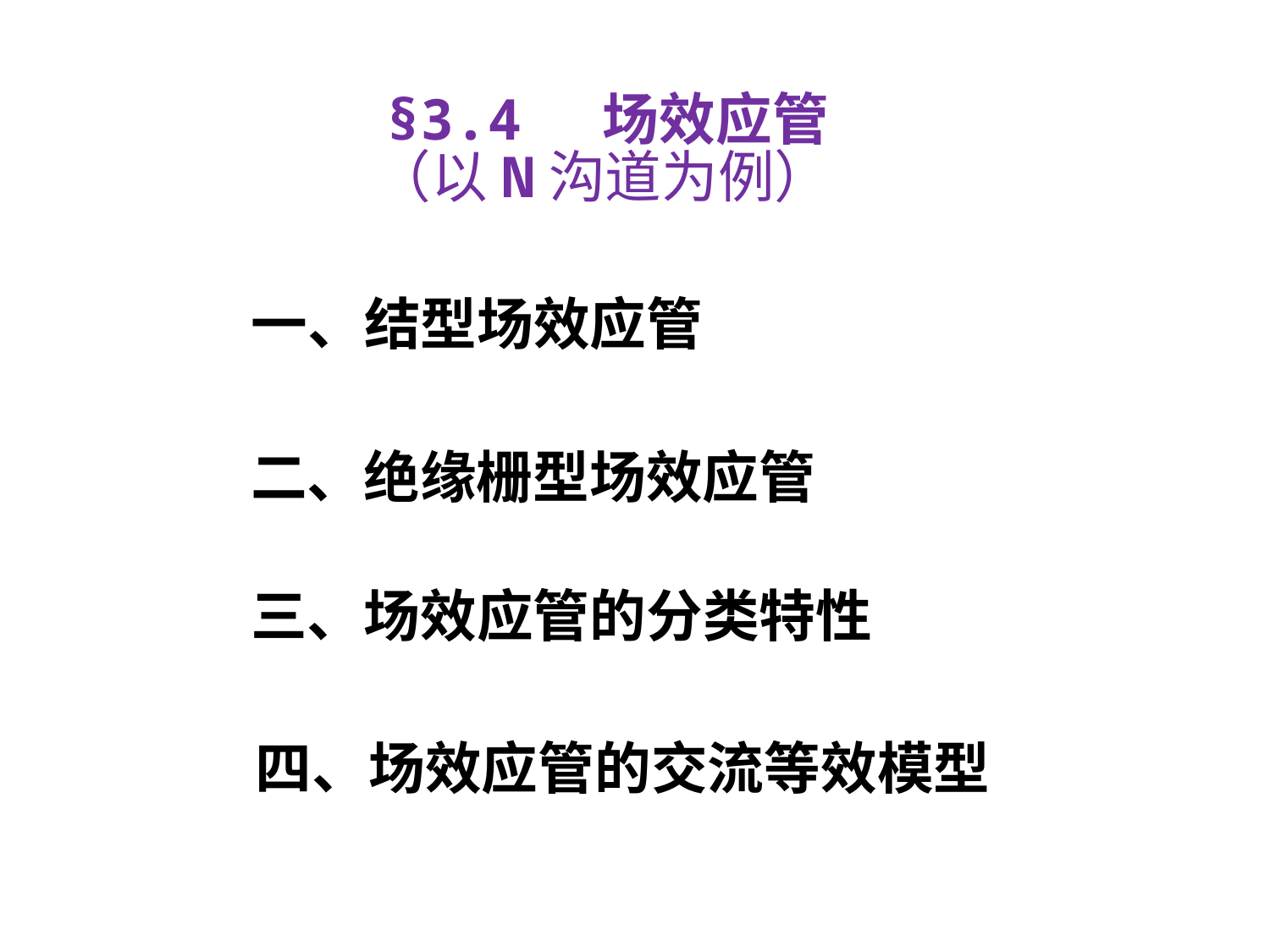

# §3.4  场效应管 （以N沟道为例）
一、结型场效应管
二、绝缘栅型场效应管
三、场效应管的分类特性
四、场效应管的交流等效模型